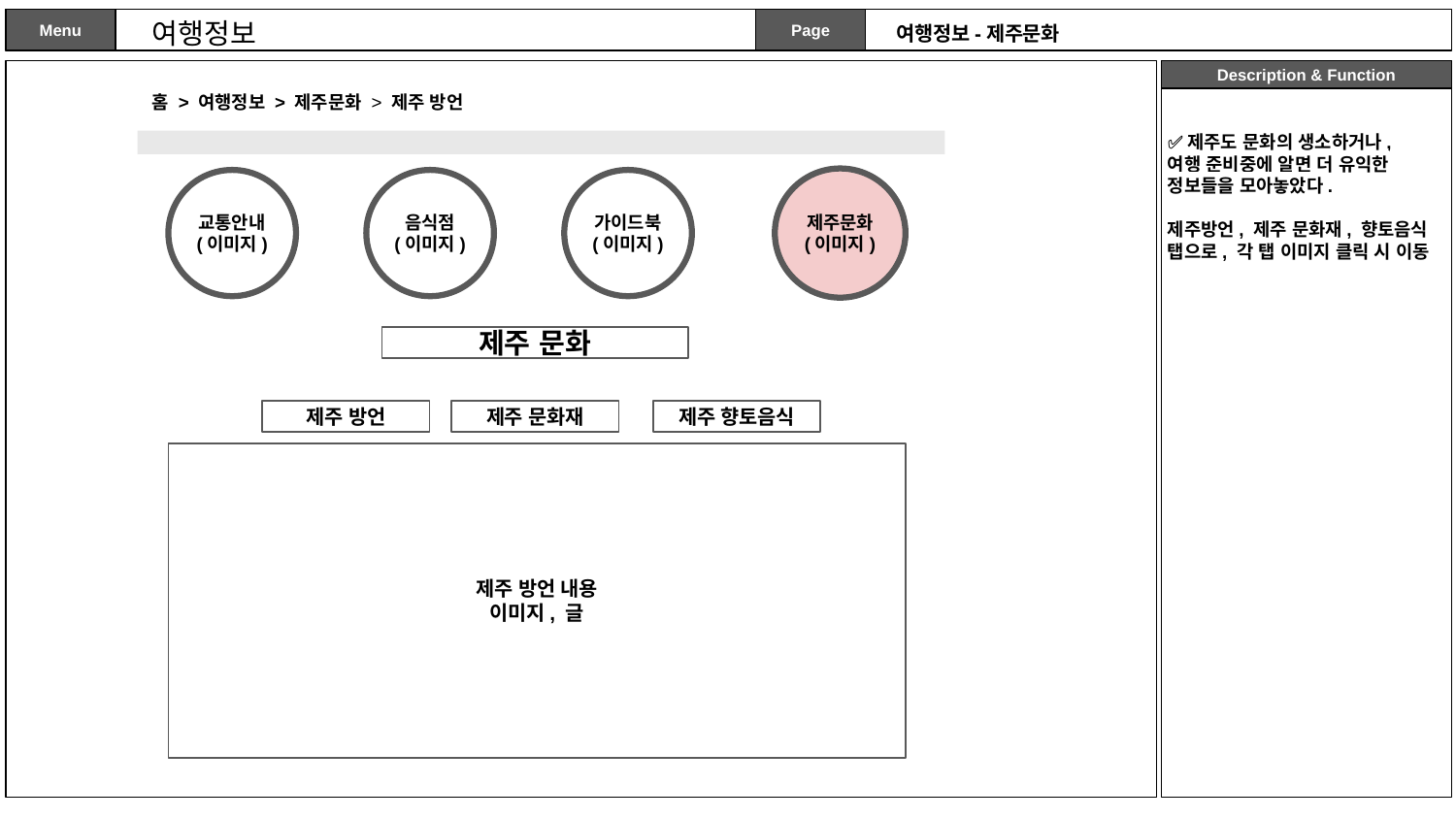

여행정보
여행정보-제주문화
홈 > 여행정보 > 제주문화 > 제주 방언

✅제주도 문화의 생소하거나,
여행 준비중에 알면 더 유익한
정보들을 모아놓았다.

제주방언, 제주 문화재, 향토음식
탭으로, 각 탭 이미지 클릭 시 이동

제주문화
(이미지)
음식점
(이미지)
가이드북
(이미지)
교통안내
(이미지)
제주 문화
제주 방언
제주 문화재
제주 향토음식

제주 방언 내용
이미지, 글